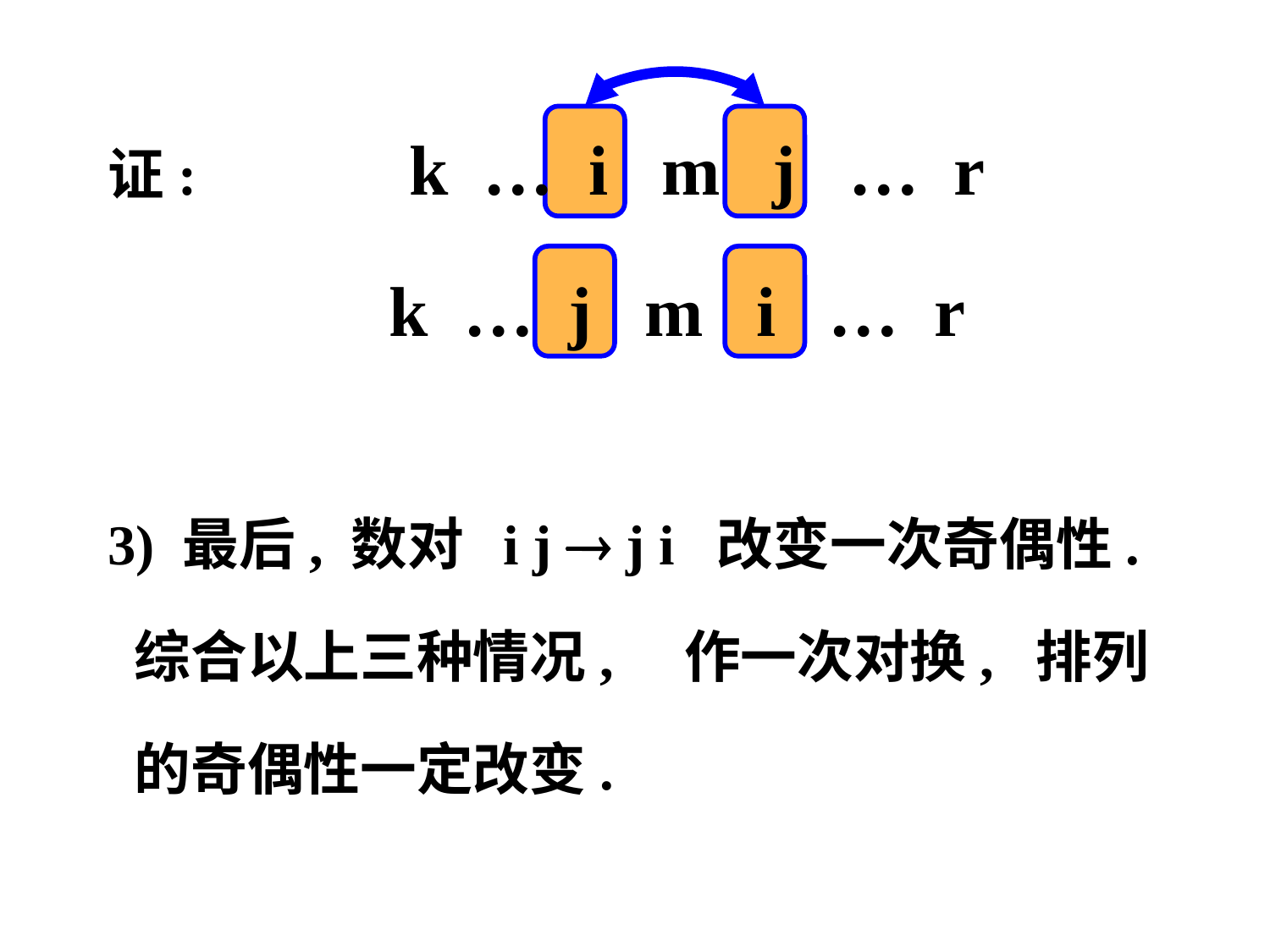

证:               k  …  i   m   j   …  r
                k  …  j   m   i   …  r

3) 最后, 数对  i j → j i  改变一次奇偶性.
 综合以上三种情况,    作一次对换,  排列
 的奇偶性一定改变.